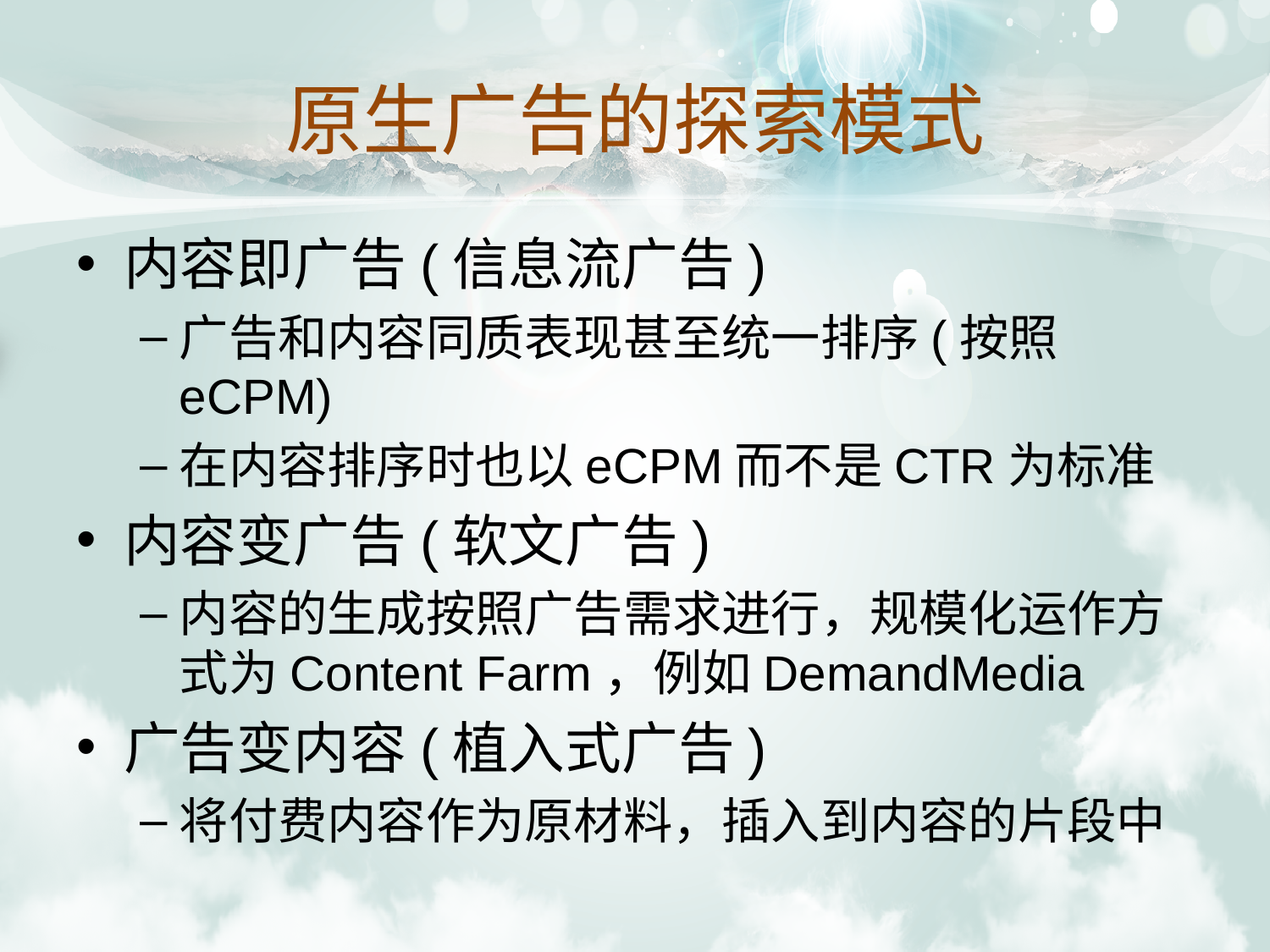

# 原生广告的探索模式
内容即广告(信息流广告)
广告和内容同质表现甚至统一排序(按照eCPM)
在内容排序时也以eCPM而不是CTR为标准
内容变广告(软文广告)
内容的生成按照广告需求进行，规模化运作方式为Content Farm，例如DemandMedia
广告变内容(植入式广告)
将付费内容作为原材料，插入到内容的片段中